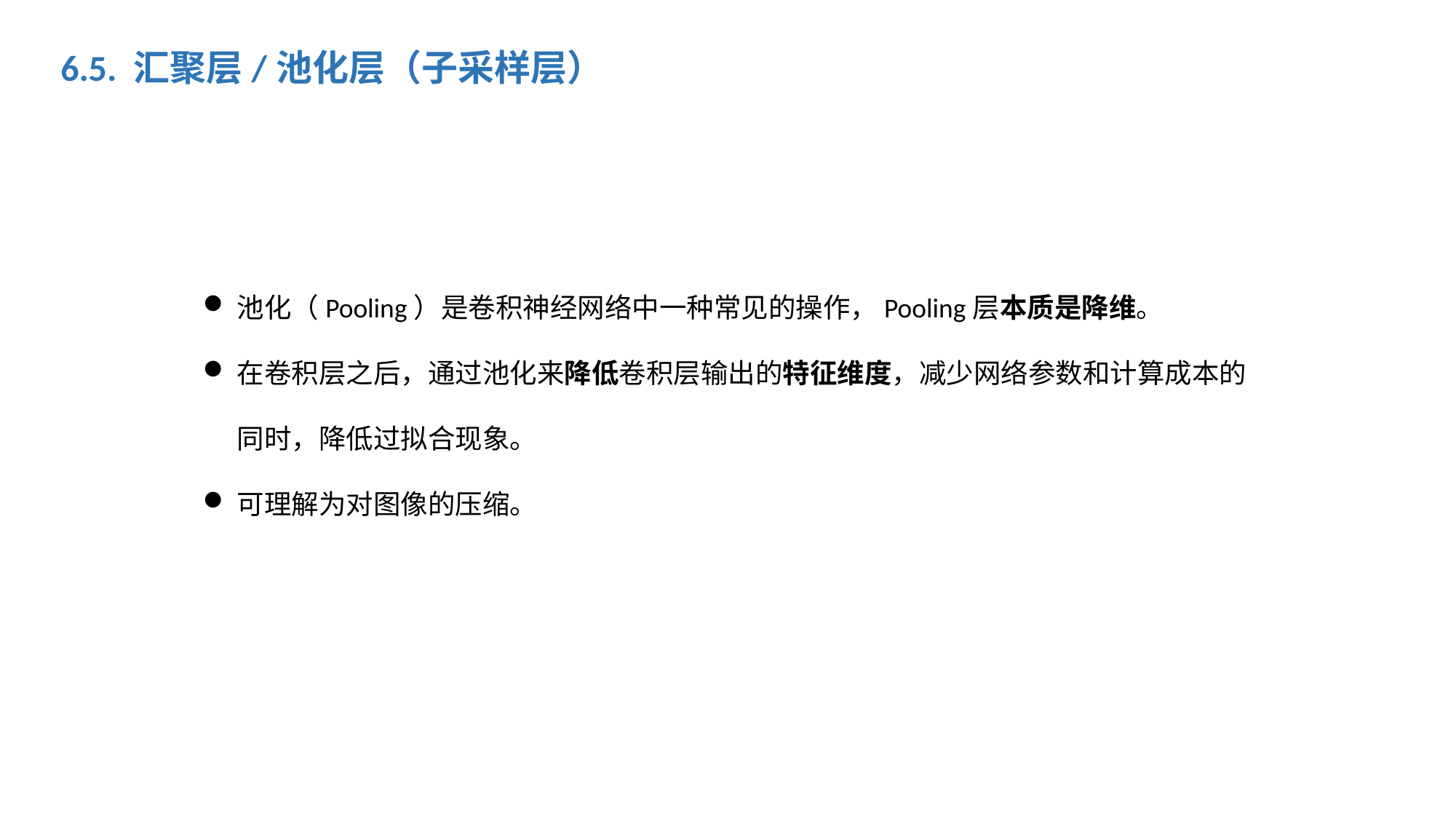

6.5. 汇聚层/池化层（子采样层）
池化（Pooling）是卷积神经网络中一种常见的操作，Pooling层本质是降维。
在卷积层之后，通过池化来降低卷积层输出的特征维度，减少网络参数和计算成本的同时，降低过拟合现象。
可理解为对图像的压缩。